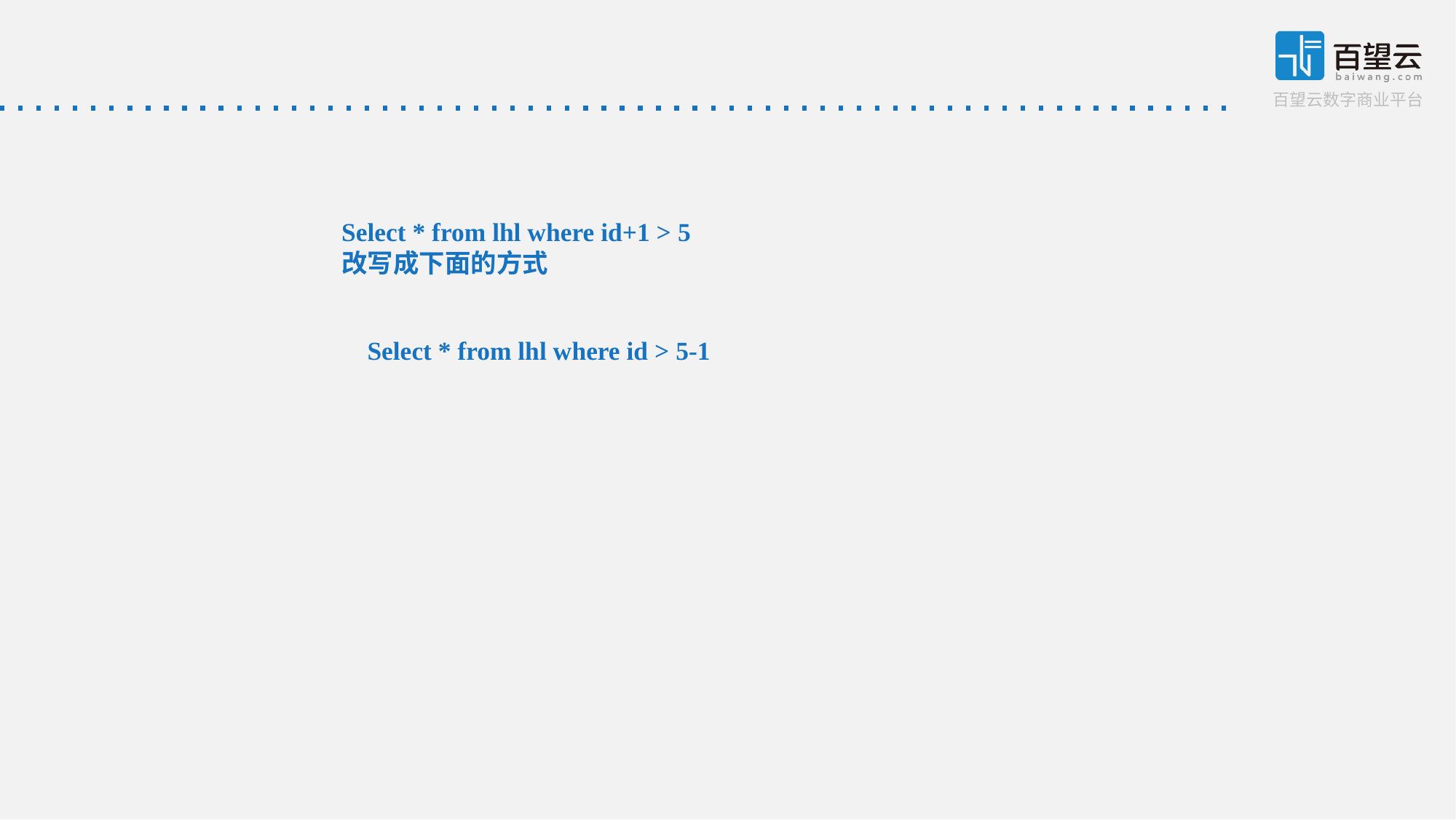

Select * from lhl where id+1 > 5
改写成下面的方式
Select * from lhl where id > 5-1